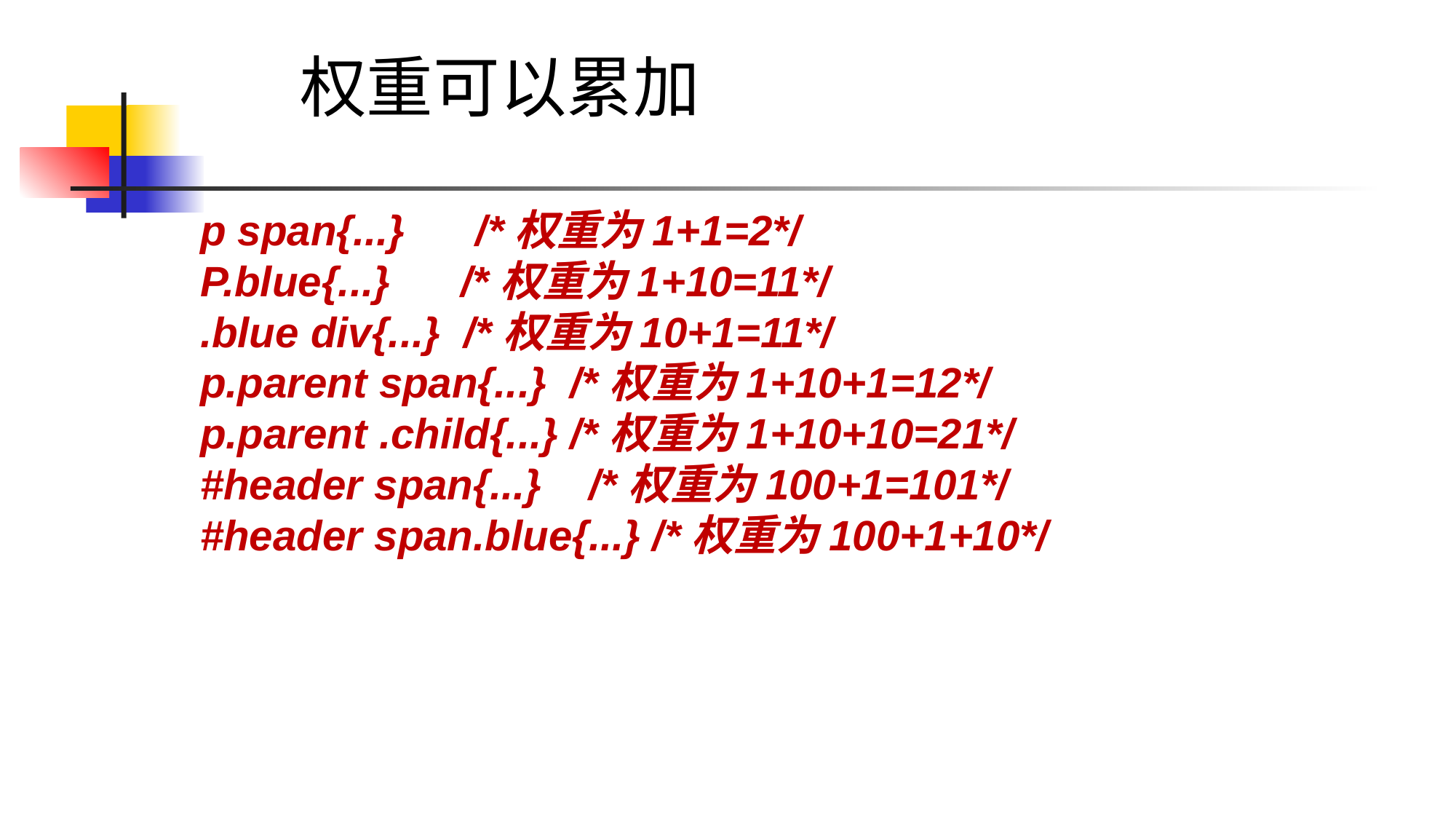

权重可以累加
p span{...}      /*权重为1+1=2*/
P.blue{...}      /*权重为1+10=11*/
.blue div{...}  /*权重为10+1=11*/
p.parent span{...}  /*权重为1+10+1=12*/
p.parent .child{...} /*权重为1+10+10=21*/
#header span{...}    /*权重为100+1=101*/
#header span.blue{...} /*权重为100+1+10*/